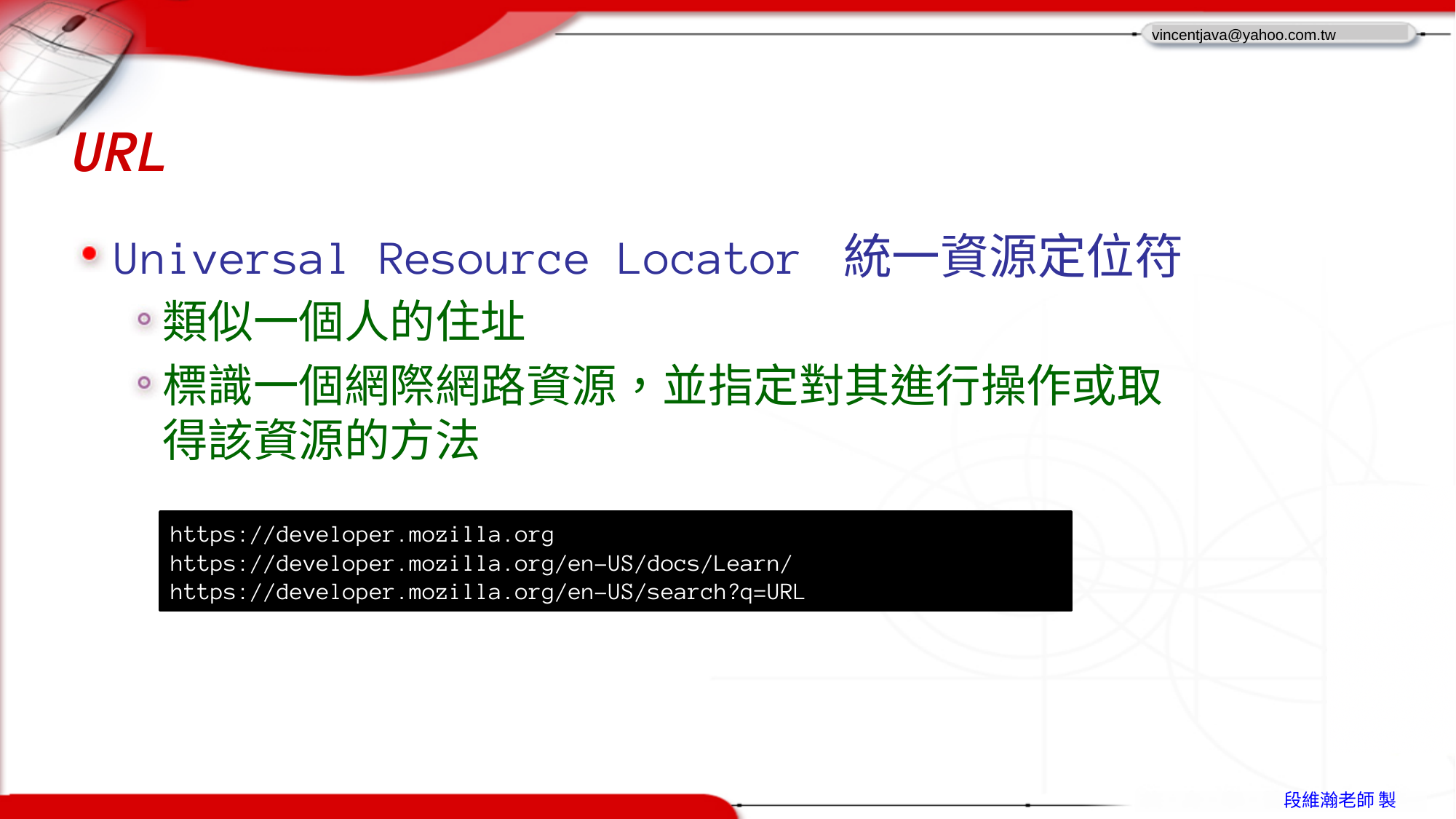

# URL
Universal Resource Locator 統一資源定位符
類似一個人的住址
標識一個網際網路資源，並指定對其進行操作或取得該資源的方法

https://developer.mozilla.org
https://developer.mozilla.org/en-US/docs/Learn/ https://developer.mozilla.org/en-US/search?q=URL